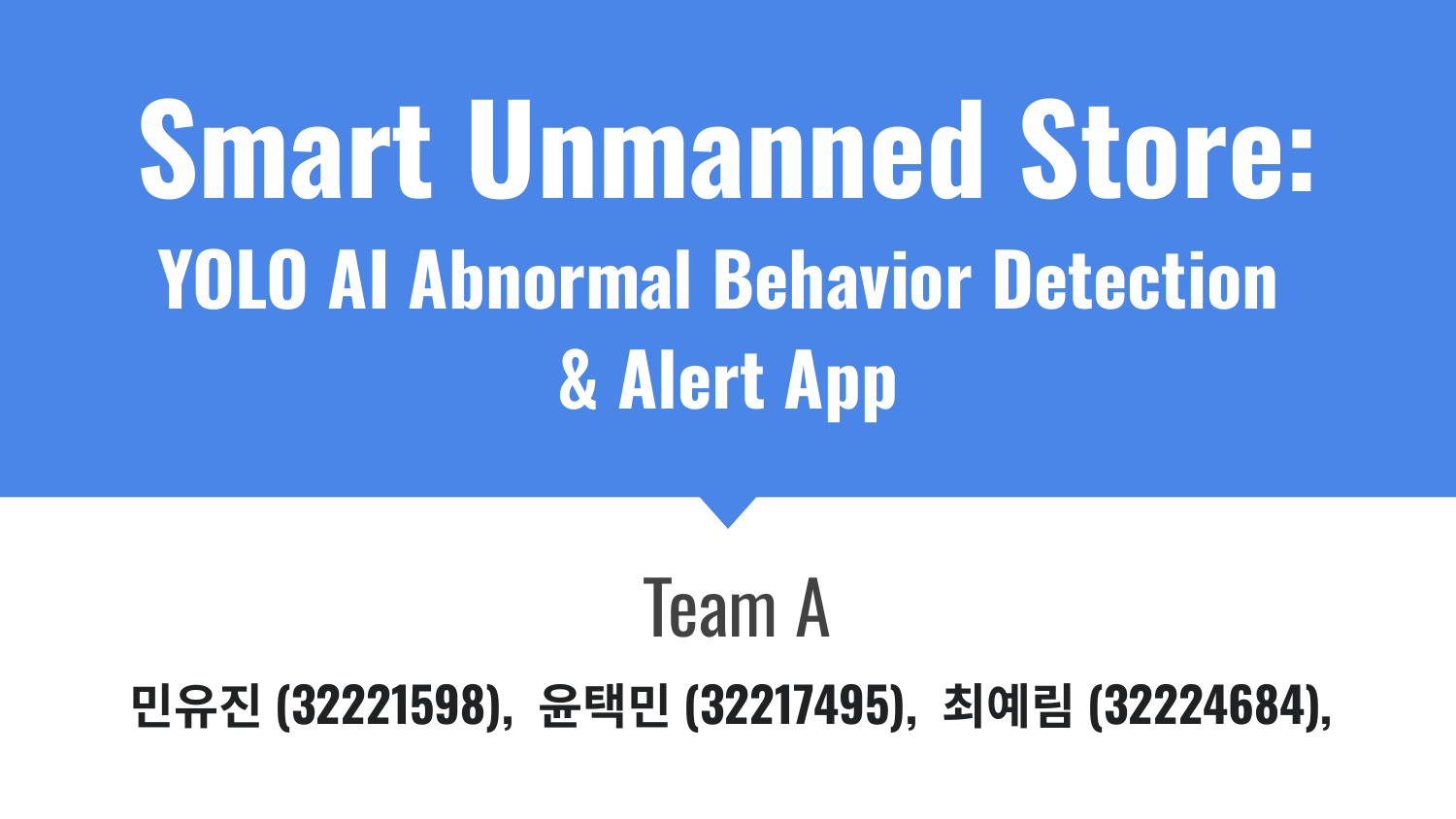

# Smart Unmanned Store: YOLO AI Abnormal Behavior Detection
& Alert App
Team A

민유진(32221598), 윤택민(32217495), 최예림(32224684),